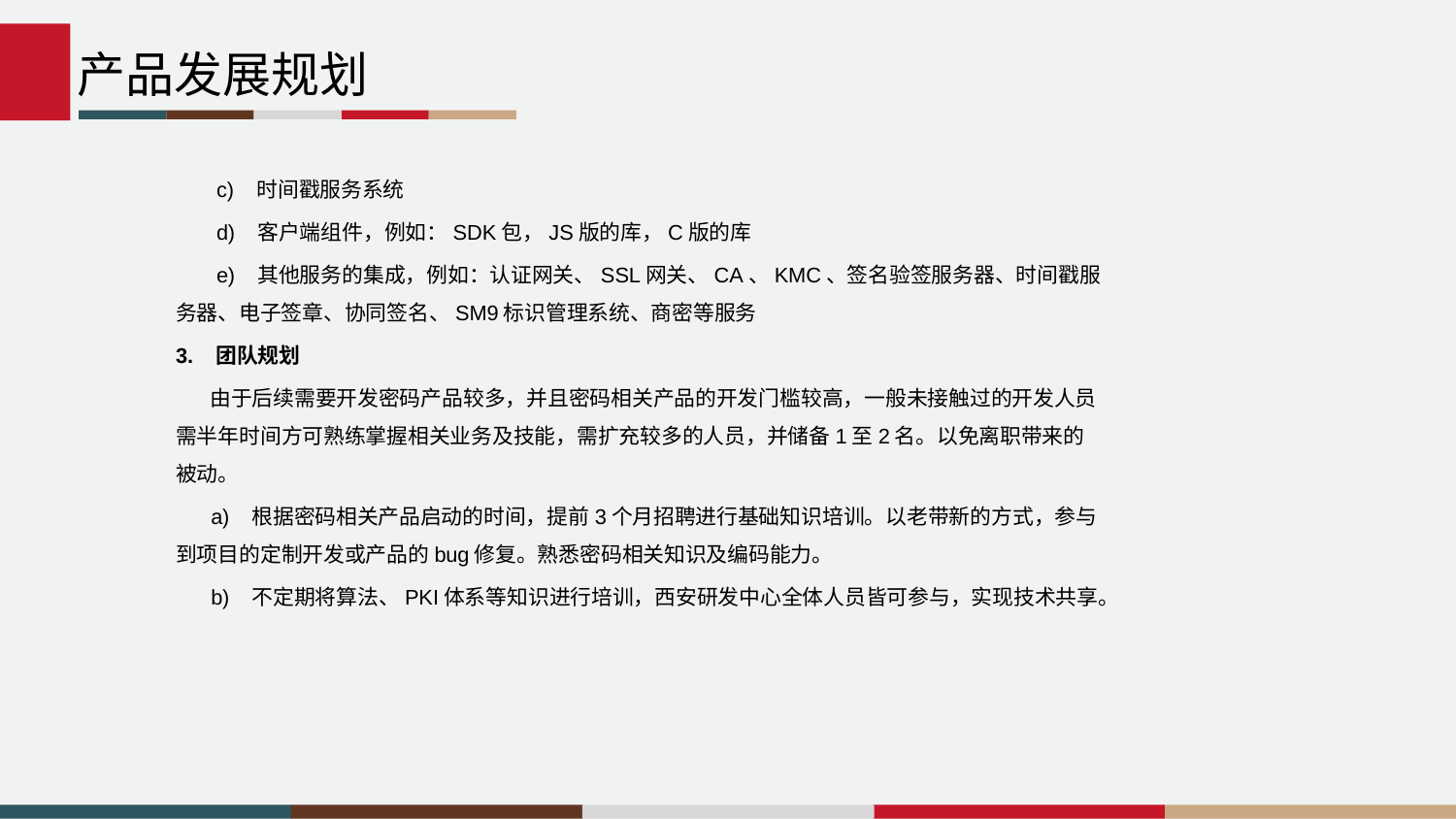

产品发展规划

       c)   时间戳服务系统
       d)   客户端组件，例如：SDK包，JS版的库，C版的库
       e)   其他服务的集成，例如：认证网关、SSL网关、CA、KMC、签名验签服务器、时间戳服务器、电子签章、协同签名、SM9标识管理系统、商密等服务
3.   团队规划
      由于后续需要开发密码产品较多，并且密码相关产品的开发门槛较高，一般未接触过的开发人员需半年时间方可熟练掌握相关业务及技能，需扩充较多的人员，并储备1至2名。以免离职带来的被动。
      a)   根据密码相关产品启动的时间，提前3个月招聘进行基础知识培训。以老带新的方式，参与到项目的定制开发或产品的bug修复。熟悉密码相关知识及编码能力。
      b)   不定期将算法、PKI体系等知识进行培训，西安研发中心全体人员皆可参与，实现技术共享。